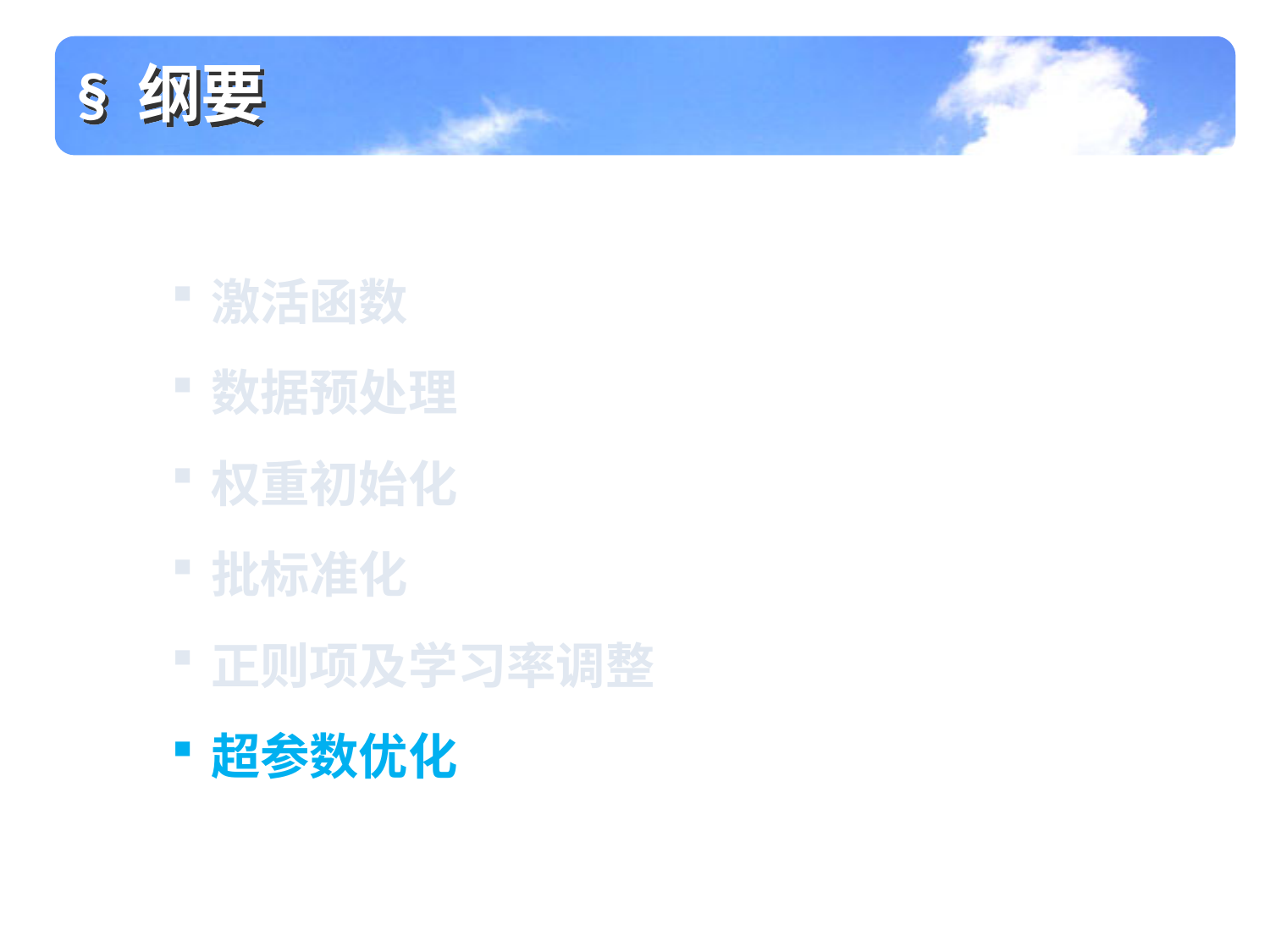

§ 纲要
激活函数
数据预处理
权重初始化
批标准化
正则项及学习率调整
超参数优化